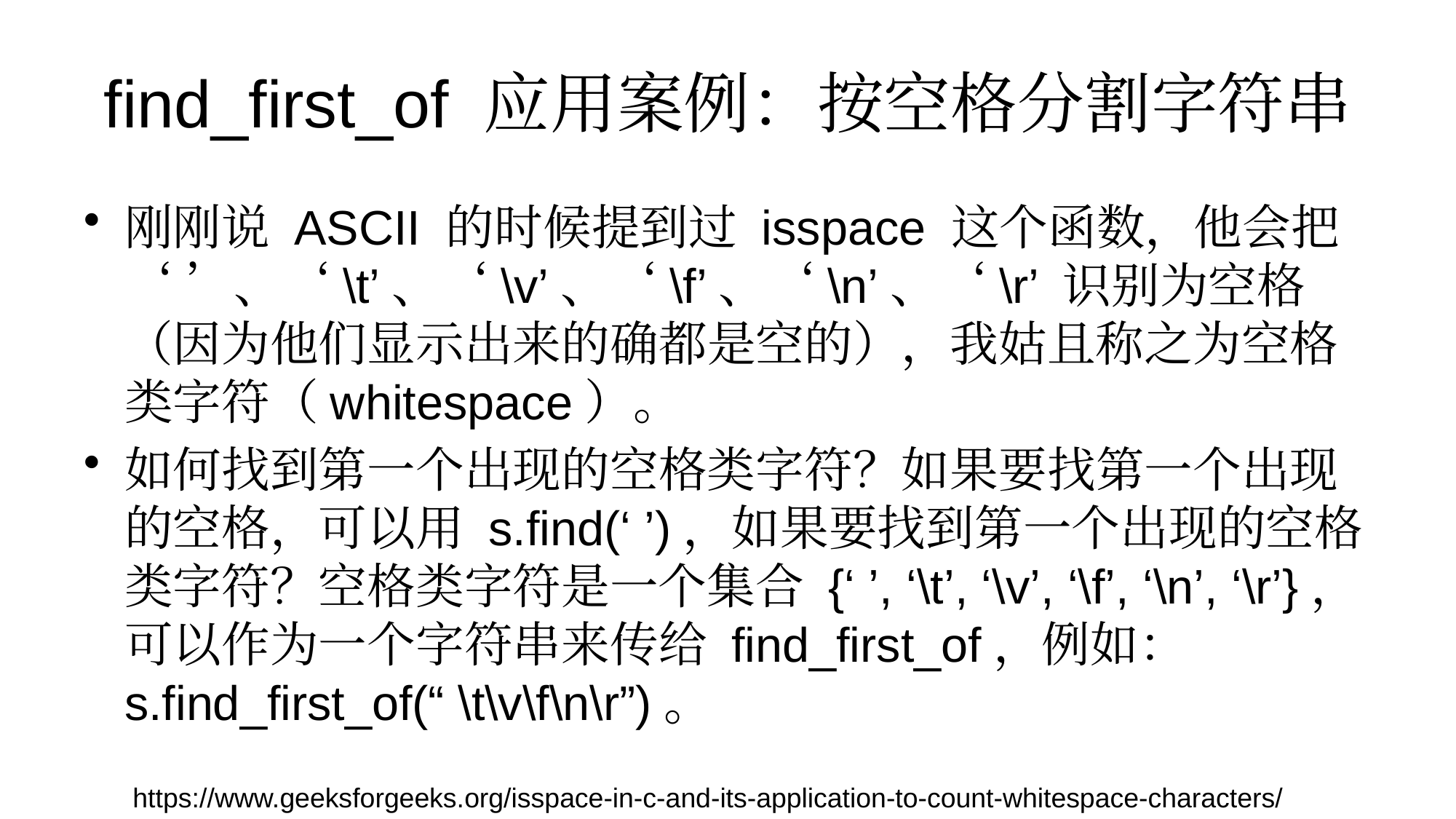

# find_first_of 应用案例：按空格分割字符串
刚刚说 ASCII 的时候提到过 isspace 这个函数，他会把 ‘ ’、‘\t’、‘\v’、‘\f’、‘\n’、‘\r’ 识别为空格（因为他们显示出来的确都是空的），我姑且称之为空格类字符（whitespace）。
如何找到第一个出现的空格类字符？如果要找第一个出现的空格，可以用 s.find(‘ ’)，如果要找到第一个出现的空格类字符？空格类字符是一个集合 {‘ ’, ‘\t’, ‘\v’, ‘\f’, ‘\n’, ‘\r’}，可以作为一个字符串来传给 find_first_of，例如：s.find_first_of(“ \t\v\f\n\r”)。
https://www.geeksforgeeks.org/isspace-in-c-and-its-application-to-count-whitespace-characters/